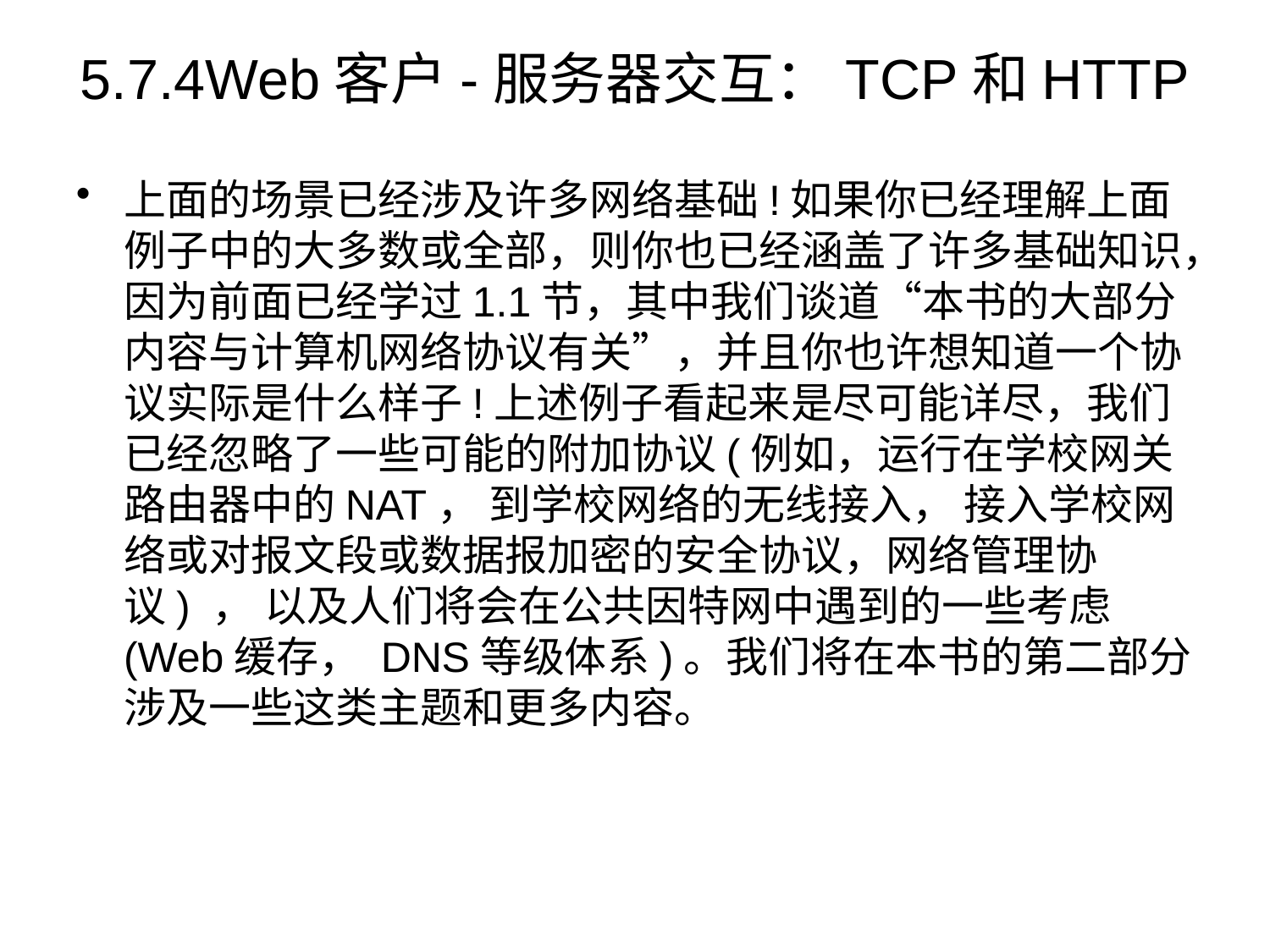

# 5.7.4Web客户-服务器交互：TCP和HTTP
上面的场景已经涉及许多网络基础!如果你已经理解上面例子中的大多数或全部，则你也已经涵盖了许多基础知识，因为前面已经学过1.1节，其中我们谈道“本书的大部分内容与计算机网络协议有关”，并且你也许想知道一个协议实际是什么样子!上述例子看起来是尽可能详尽，我们已经忽略了一些可能的附加协议(例如，运行在学校网关路由器中的NAT， 到学校网络的无线接入， 接入学校网络或对报文段或数据报加密的安全协议，网络管理协议) ， 以及人们将会在公共因特网中遇到的一些考虑(Web缓存， DNS等级体系)。我们将在本书的第二部分涉及一些这类主题和更多内容。